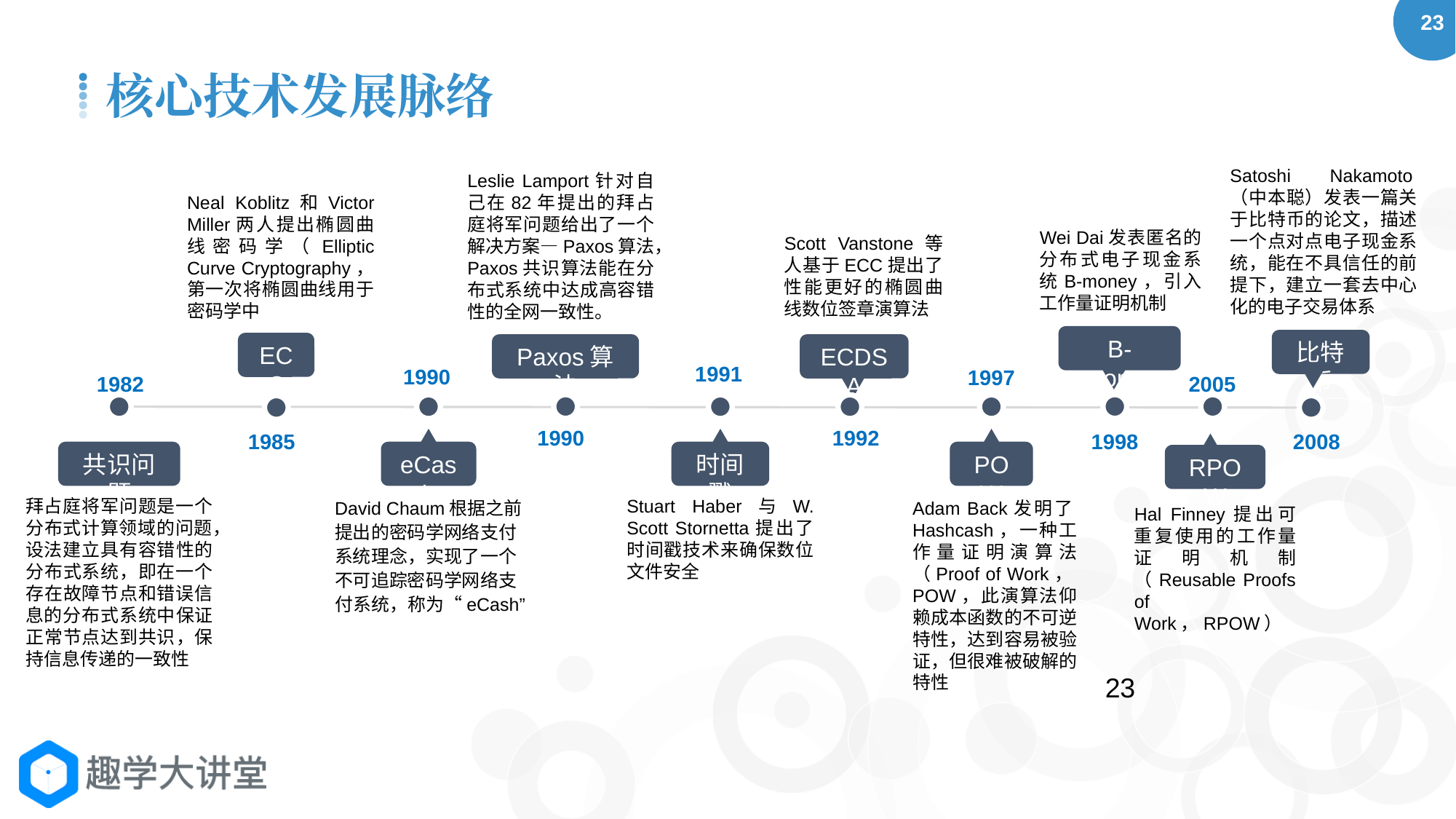

核心技术发展脉络
Satoshi Nakamoto（中本聪）发表一篇关于比特币的论文，描述一个点对点电子现金系统，能在不具信任的前提下，建立一套去中心化的电子交易体系
Leslie Lamport针对自己在82年提出的拜占庭将军问题给出了一个解决方案—Paxos算法，Paxos共识算法能在分布式系统中达成高容错性的全网一致性。
Neal Koblitz和Victor Miller两人提出椭圆曲线密码学（Elliptic Curve Cryptography，第一次将椭圆曲线用于密码学中
Wei Dai发表匿名的分布式电子现金系统B-money，引入工作量证明机制
Scott Vanstone等人基于ECC提出了性能更好的椭圆曲线数位签章演算法
B-money
比特币
ECC
Paxos算法
ECDSA

共识问题
1982

1990
1985
拜占庭将军问题是一个分布式计算领域的问题，设法建立具有容错性的分布式系统，即在一个存在故障节点和错误信息的分布式系统中保证正常节点达到共识，保持信息传递的一致性

1991

时间戳
Stuart Haber与W. Scott Stornetta提出了时间戳技术来确保数位文件安全
1990

eCash
David Chaum根据之前提出的密码学网络支付系统理念，实现了一个不可追踪密码学网络支付系统，称为“eCash”
1997
2005

POW
RPOW
Adam Back发明了Hashcash，一种工作量证明演算法（Proof of Work，POW，此演算法仰赖成本函数的不可逆特性，达到容易被验证，但很难被破解的特性
Hal Finney提出可重复使用的工作量证明机制（Reusable Proofs of Work，RPOW）

1992
1998
2008
23